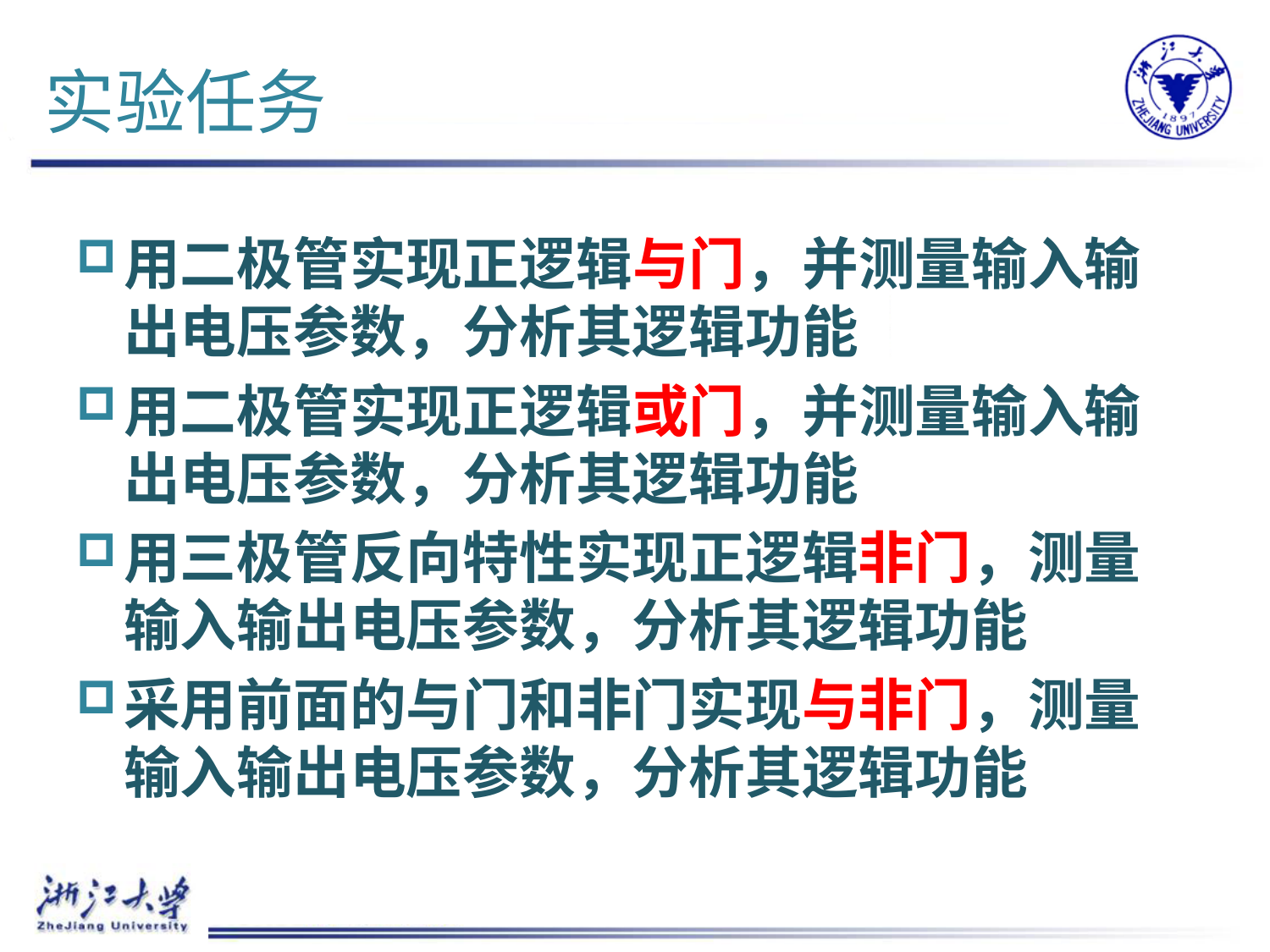

# 实验任务
用二极管实现正逻辑与门，并测量输入输出电压参数，分析其逻辑功能
用二极管实现正逻辑或门，并测量输入输出电压参数，分析其逻辑功能
用三极管反向特性实现正逻辑非门，测量输入输出电压参数，分析其逻辑功能
采用前面的与门和非门实现与非门，测量输入输出电压参数，分析其逻辑功能